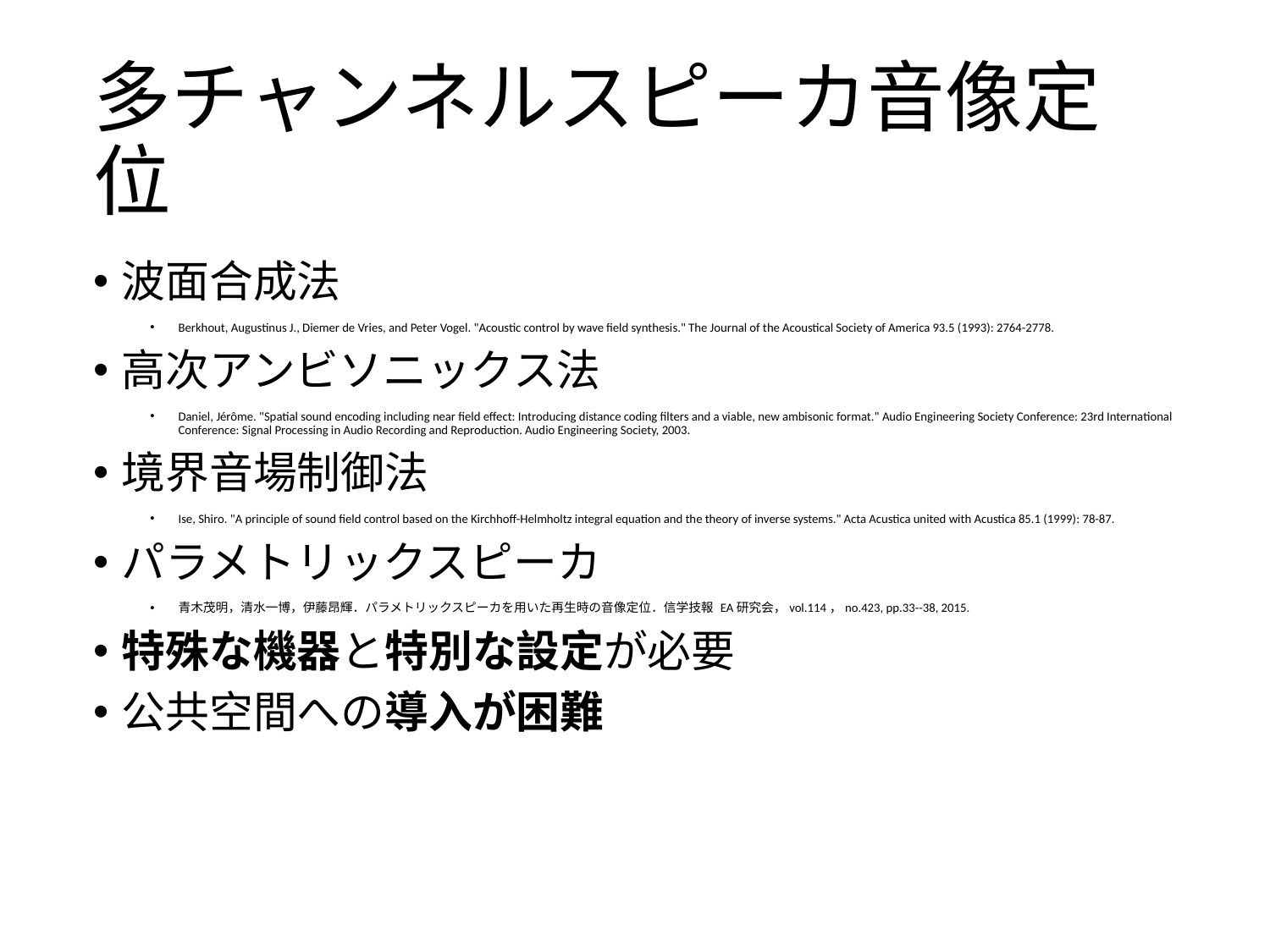

# 多チャンネルスピーカ音像定位
波面合成法
Berkhout, Augustinus J., Diemer de Vries, and Peter Vogel. "Acoustic control by wave field synthesis." The Journal of the Acoustical Society of America 93.5 (1993): 2764-2778.
高次アンビソニックス法
Daniel, Jérôme. "Spatial sound encoding including near field effect: Introducing distance coding filters and a viable, new ambisonic format." Audio Engineering Society Conference: 23rd International Conference: Signal Processing in Audio Recording and Reproduction. Audio Engineering Society, 2003.
境界音場制御法
Ise, Shiro. "A principle of sound field control based on the Kirchhoff-Helmholtz integral equation and the theory of inverse systems." Acta Acustica united with Acustica 85.1 (1999): 78-87.
パラメトリックスピーカ
青木茂明，清水一博，伊藤昂輝．パラメトリックスピーカを用いた再生時の音像定位．信学技報 EA研究会，vol.114，no.423, pp.33--38, 2015.
特殊な機器と特別な設定が必要
公共空間への導入が困難